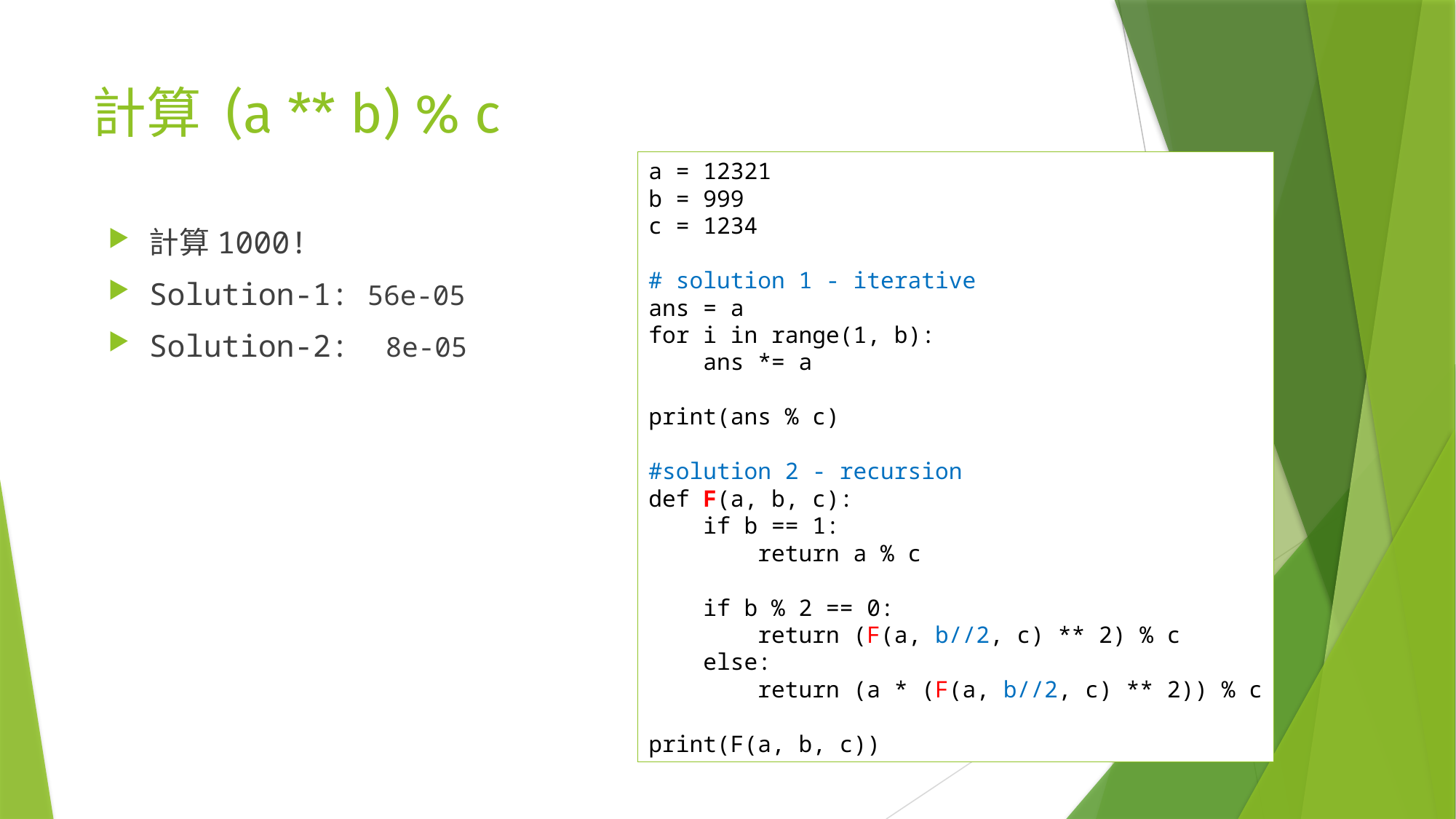

# 計算 (a ** b) % c
a = 12321
b = 999
c = 1234

# solution 1 - iterative
ans = a
for i in range(1, b):
    ans *= a

print(ans % c)

#solution 2 - recursion
def F(a, b, c):
    if b == 1:
        return a % c

    if b % 2 == 0:
        return (F(a, b//2, c) ** 2) % c
    else:
        return (a * (F(a, b//2, c) ** 2)) % c

print(F(a, b, c))
計算1000!
Solution-1: 56e-05
Solution-2:  8e-05